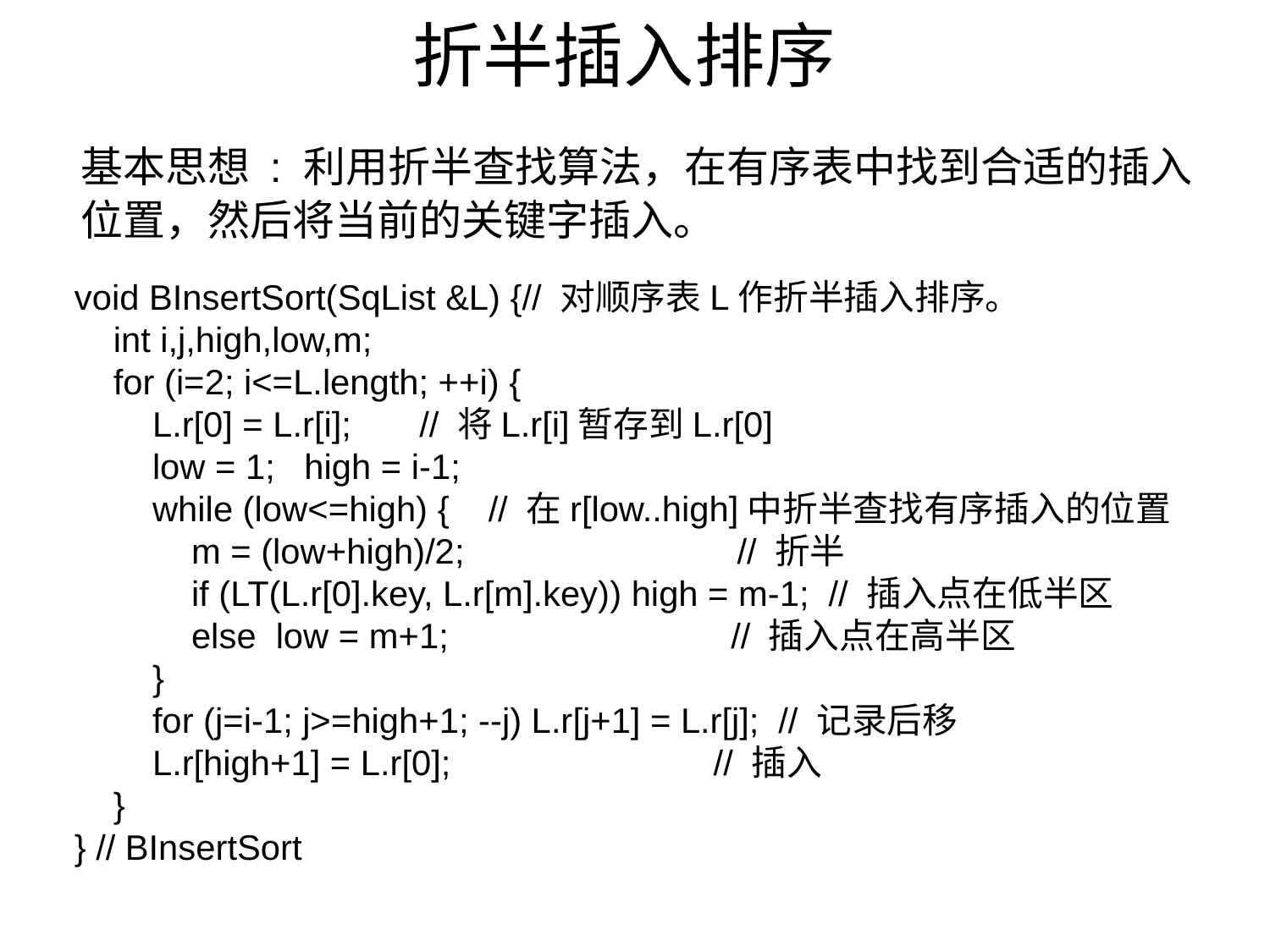

折半插入排序
基本思想 : 利用折半查找算法，在有序表中找到合适的插入位置，然后将当前的关键字插入。

void BInsertSort(SqList &L) {// 对顺序表L作折半插入排序。
    int i,j,high,low,m;
    for (i=2; i<=L.length; ++i) {
        L.r[0] = L.r[i];       // 将L.r[i]暂存到L.r[0]
        low = 1;   high = i-1;
        while (low<=high) {    // 在r[low..high]中折半查找有序插入的位置
            m = (low+high)/2;                            // 折半
            if (LT(L.r[0].key, L.r[m].key)) high = m-1;  // 插入点在低半区
            else  low = m+1;                             // 插入点在高半区
        }
        for (j=i-1; j>=high+1; --j) L.r[j+1] = L.r[j];  // 记录后移
        L.r[high+1] = L.r[0];                           // 插入
    }
} // BInsertSort